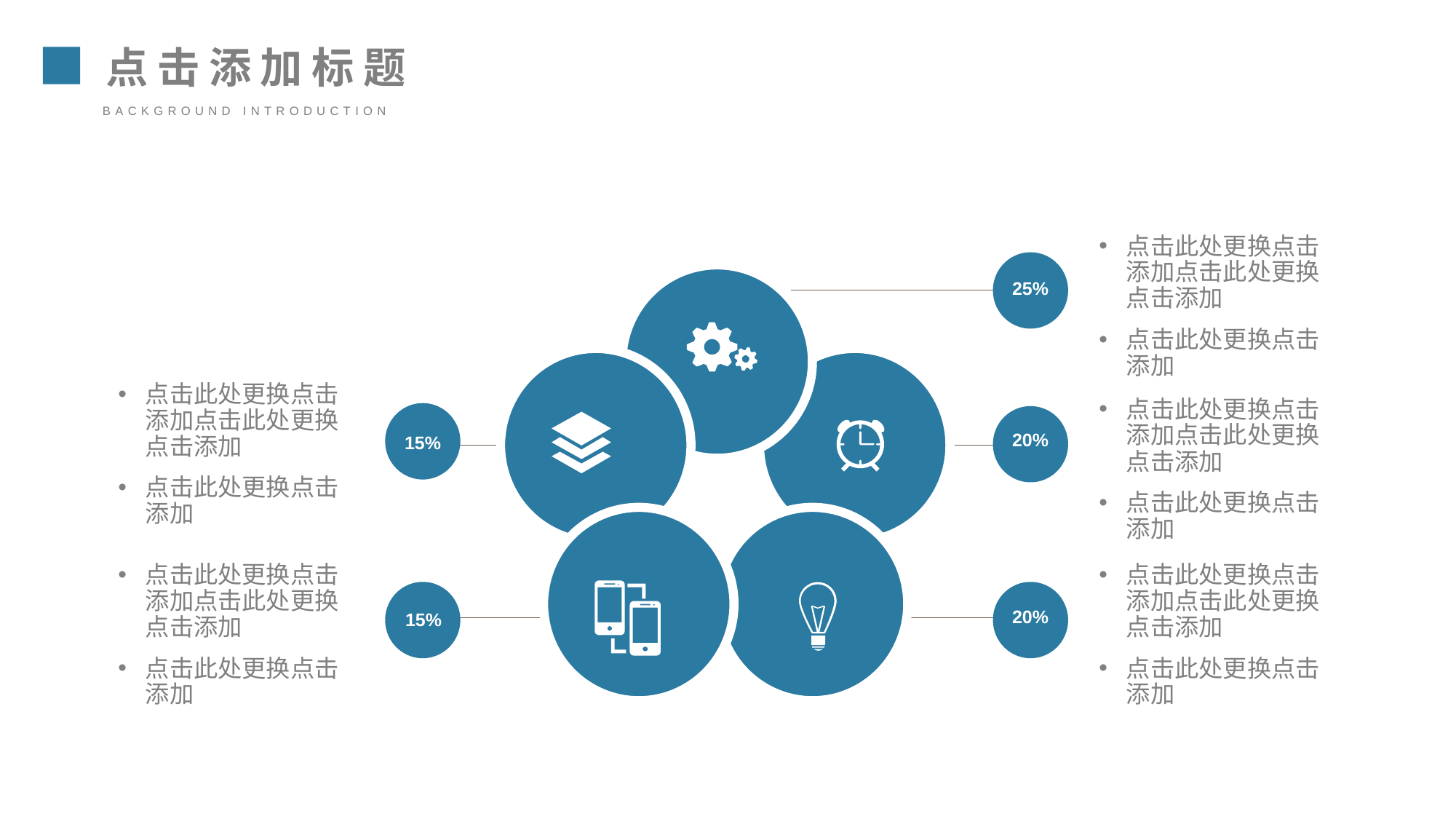

点击添加标题
background introduction

点击此处更换点击添加点击此处更换点击添加
点击此处更换点击添加

25%

点击此处更换点击添加点击此处更换点击添加
点击此处更换点击添加
点击此处更换点击添加点击此处更换点击添加
点击此处更换点击添加

20%
15%

点击此处更换点击添加点击此处更换点击添加
点击此处更换点击添加
点击此处更换点击添加点击此处更换点击添加
点击此处更换点击添加

20%
15%